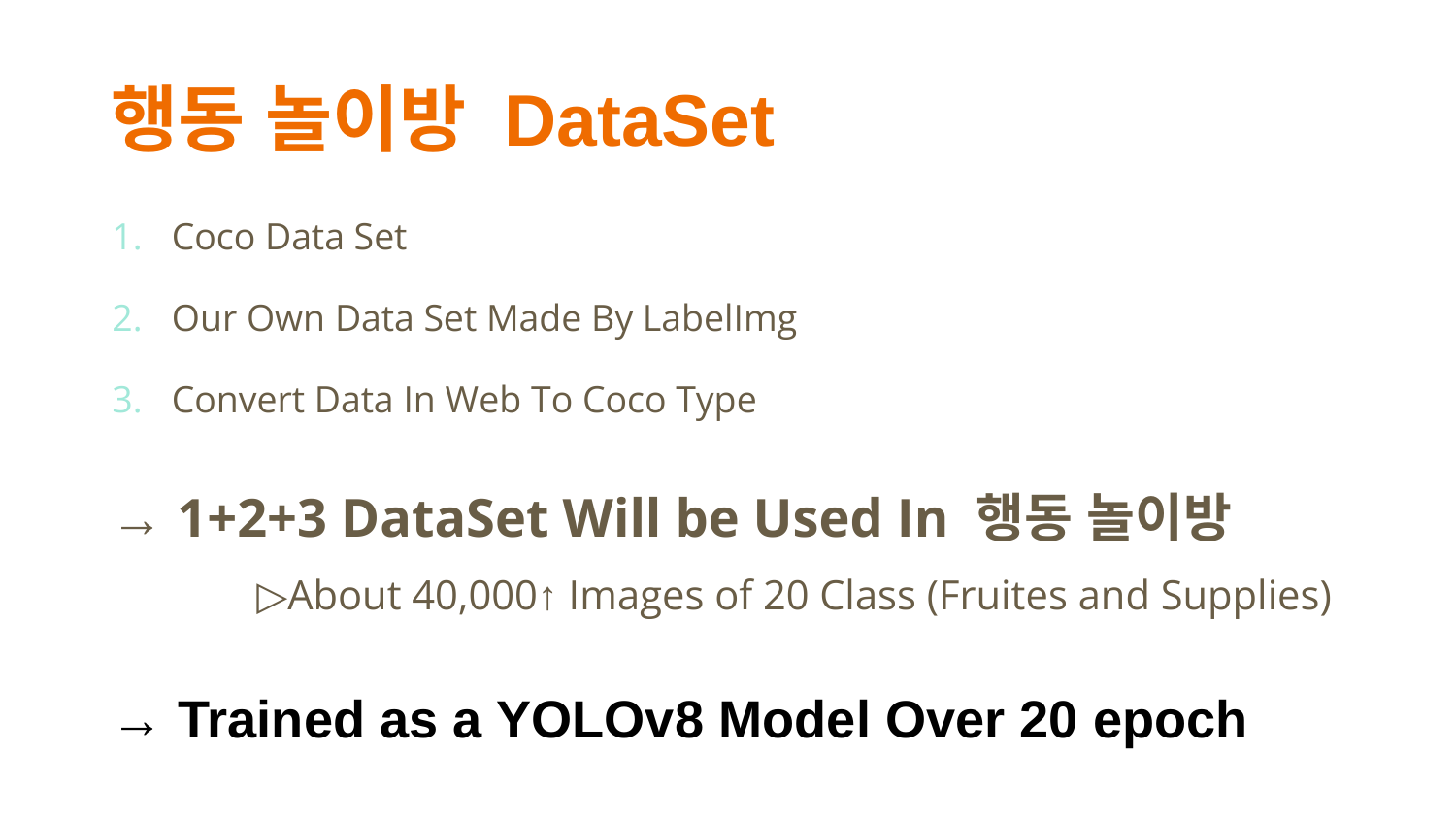

# 행동 놀이방 DataSet
Coco Data Set
Our Own Data Set Made By LabelImg
Convert Data In Web To Coco Type

→ 1+2+3 DataSet Will be Used In 행동 놀이방
	▷About 40,000↑ Images of 20 Class (Fruites and Supplies)

→ Trained as a YOLOv8 Model Over 20 epoch